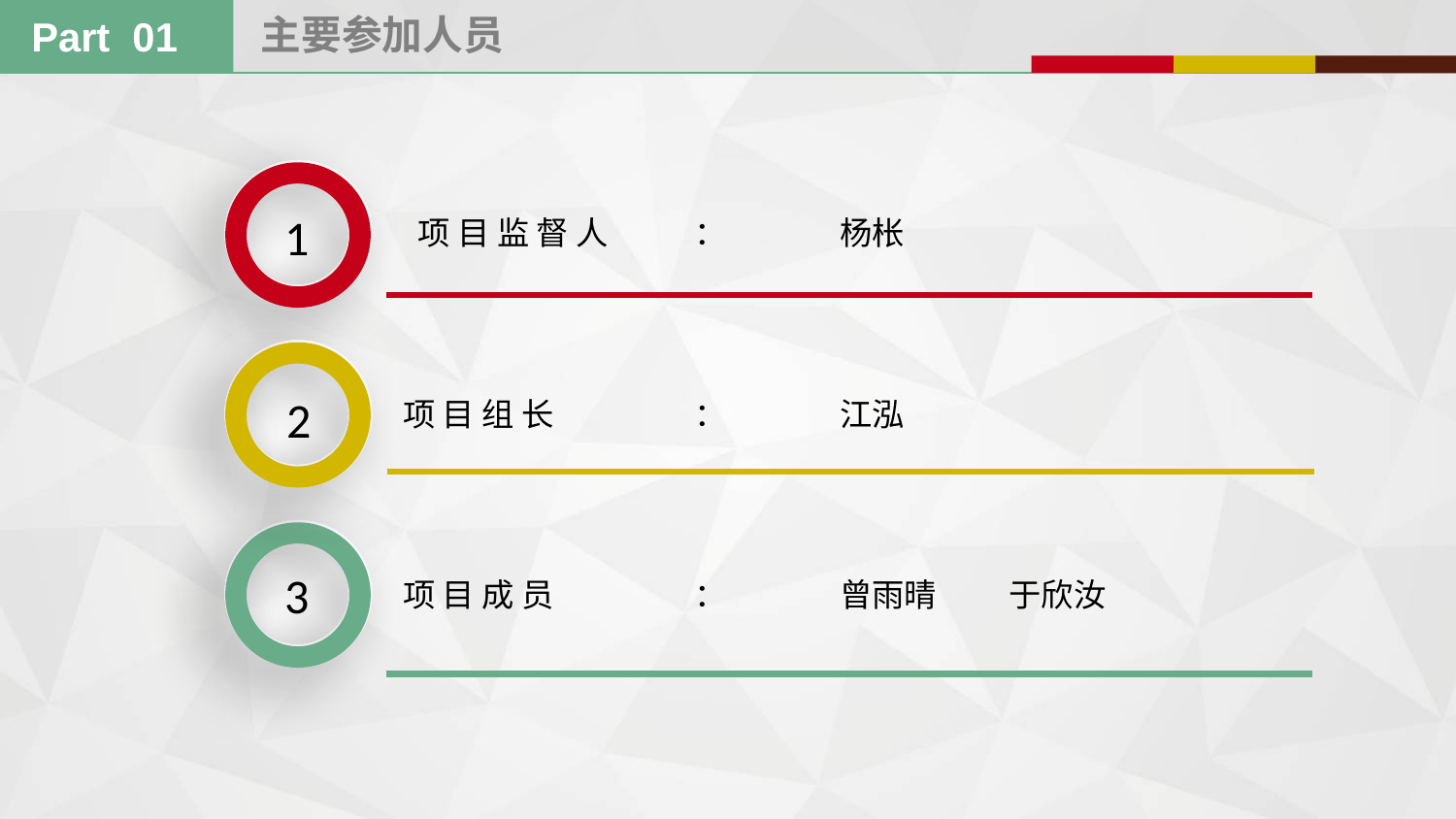

主要参加人员
Part  01

1
 项 目 监 督 人	：	杨枨

2
项 目 组 长	：	江泓

3
项 目 成 员	：	曾雨晴          于欣汝